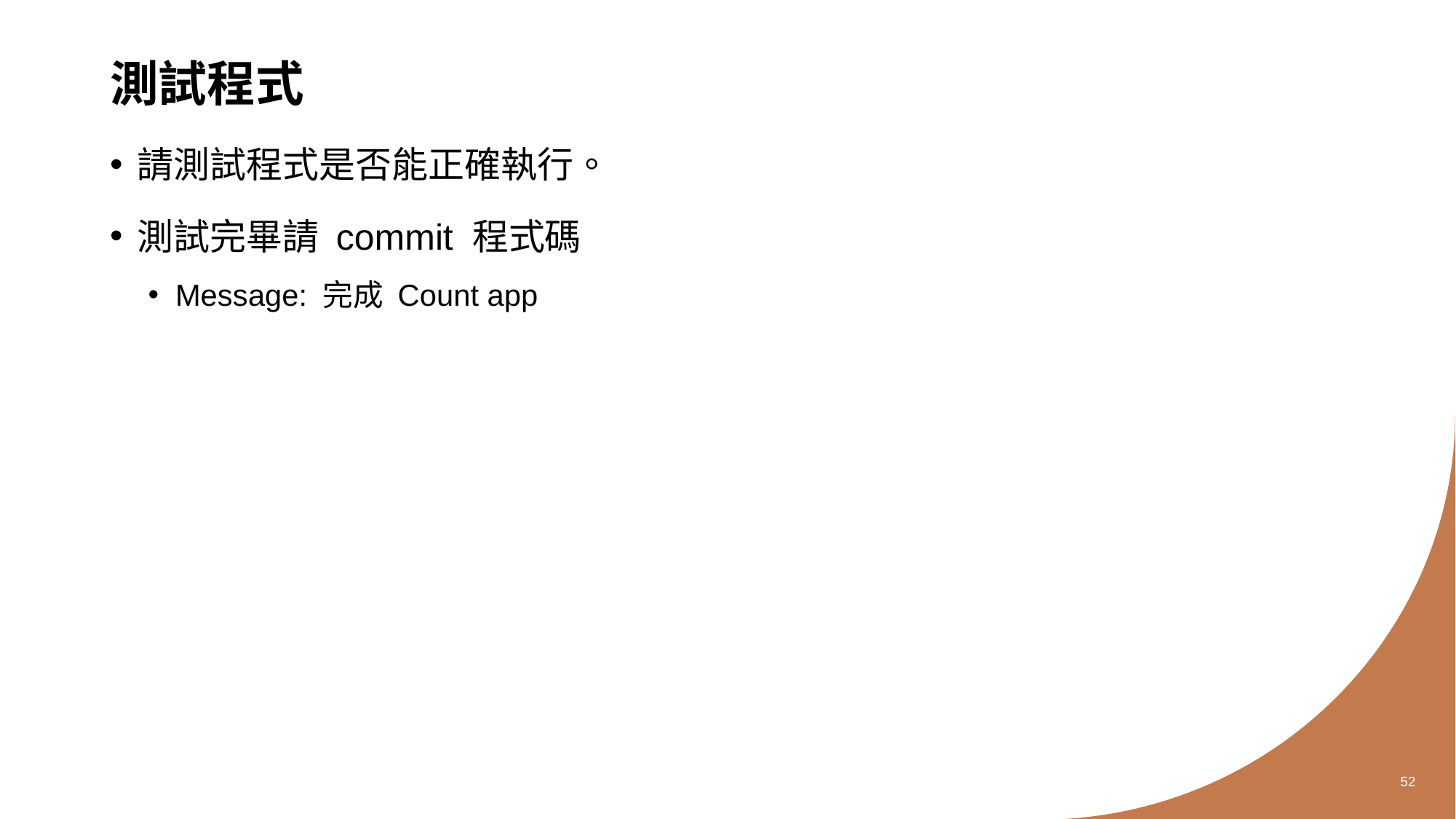

# 測試程式
請測試程式是否能正確執行。
測試完畢請 commit 程式碼
Message: 完成 Count app
52